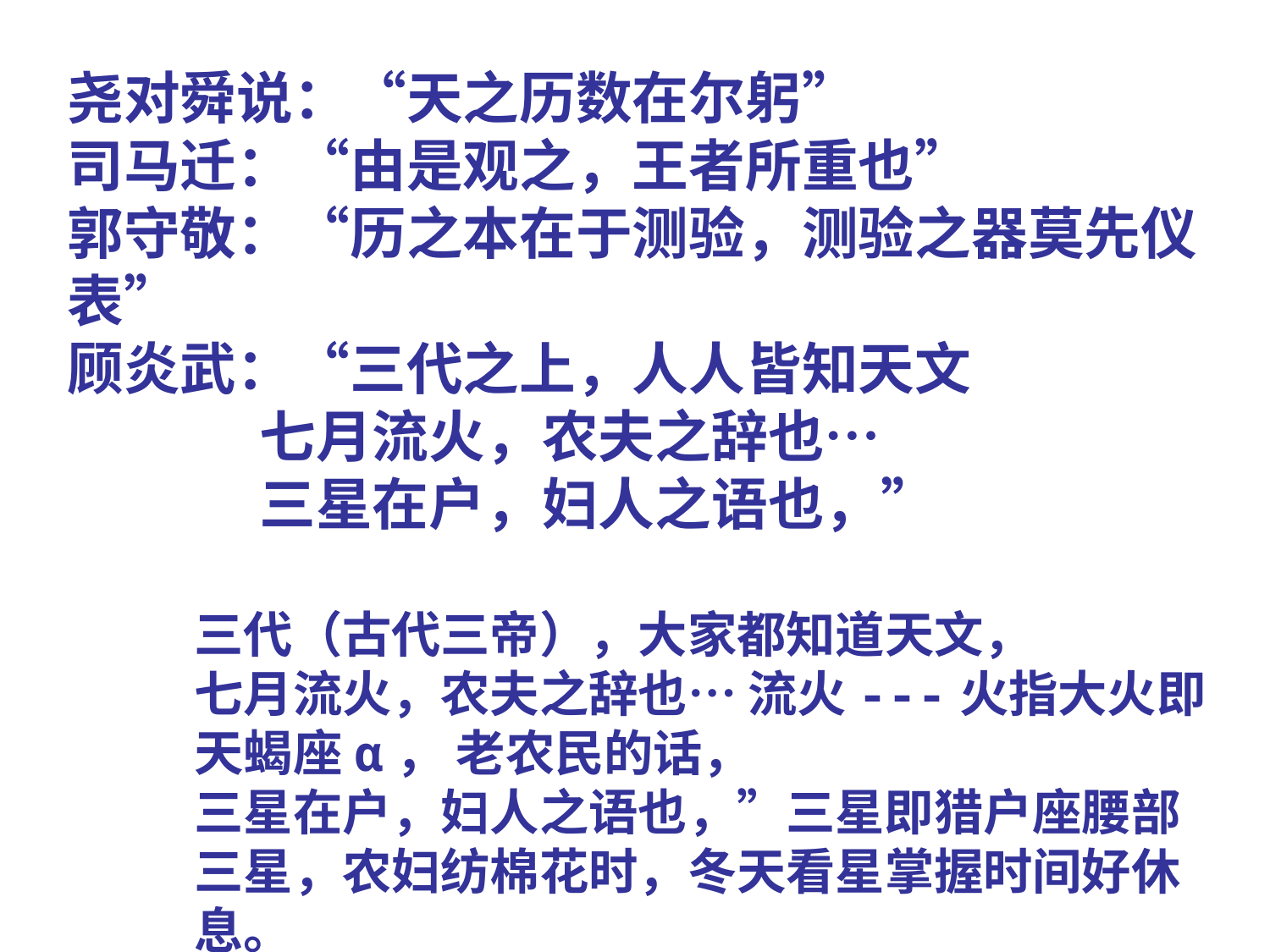

尧对舜说：“天之历数在尔躬”
司马迁：“由是观之，王者所重也”
郭守敬：“历之本在于测验，测验之器莫先仪表”
顾炎武：“三代之上，人人皆知天文
    七月流火，农夫之辞也…
    三星在户，妇人之语也，”

三代（古代三帝），大家都知道天文，
七月流火，农夫之辞也… 流火---火指大火即天蝎座α， 老农民的话，
三星在户，妇人之语也，”三星即猎户座腰部三星，农妇纺棉花时，冬天看星掌握时间好休息。